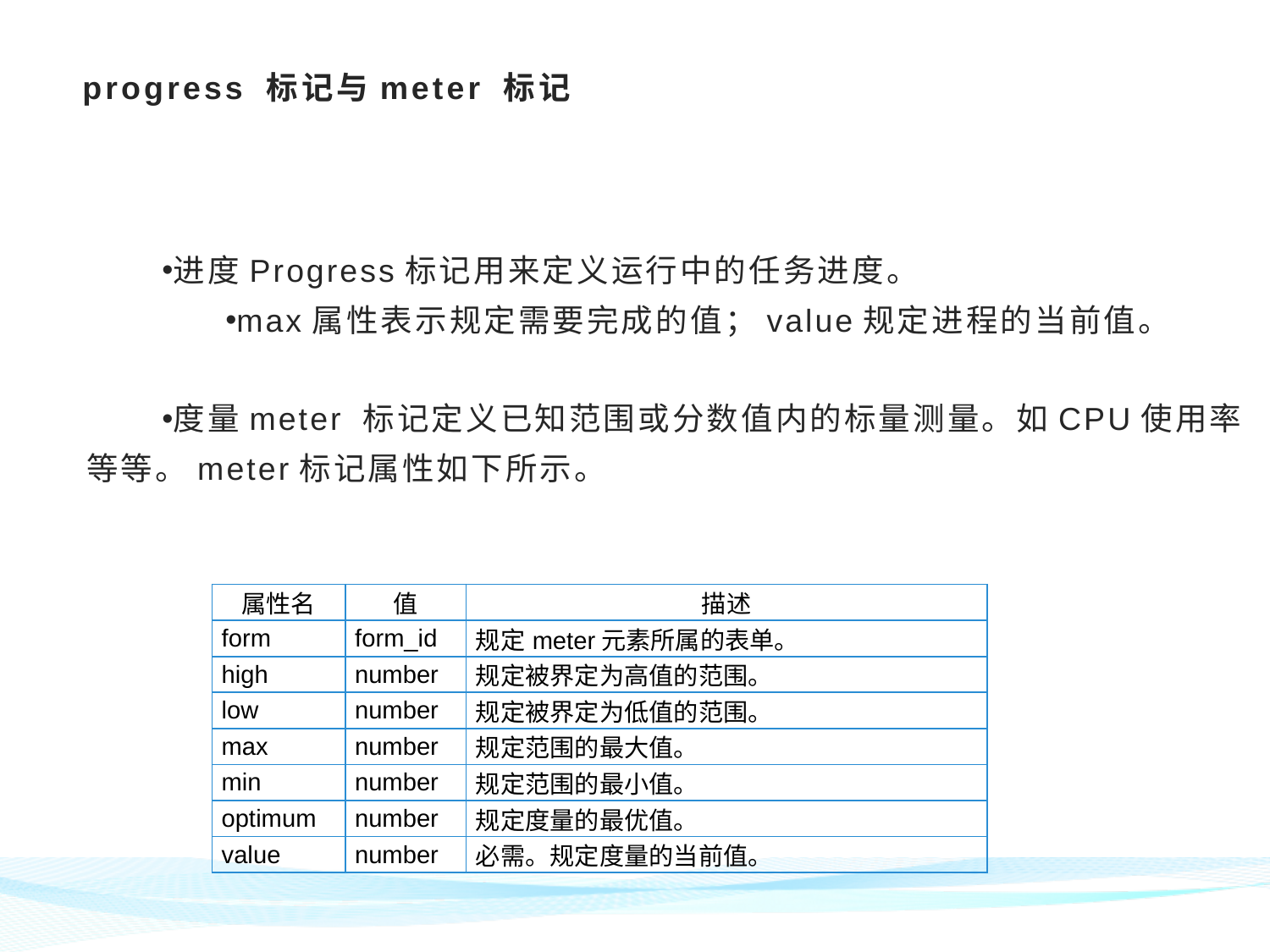

# progress 标记与meter 标记
进度Progress标记用来定义运行中的任务进度。
max属性表示规定需要完成的值；value规定进程的当前值。

度量meter 标记定义已知范围或分数值内的标量测量。如CPU使用率等等。meter标记属性如下所示。

| 属性名 | 值 | 描述 |
| --- | --- | --- |
| form | form\_id | 规定meter元素所属的表单。 |
| high | number | 规定被界定为高值的范围。 |
| low | number | 规定被界定为低值的范围。 |
| max | number | 规定范围的最大值。 |
| min | number | 规定范围的最小值。 |
| optimum | number | 规定度量的最优值。 |
| value | number | 必需。规定度量的当前值。 |